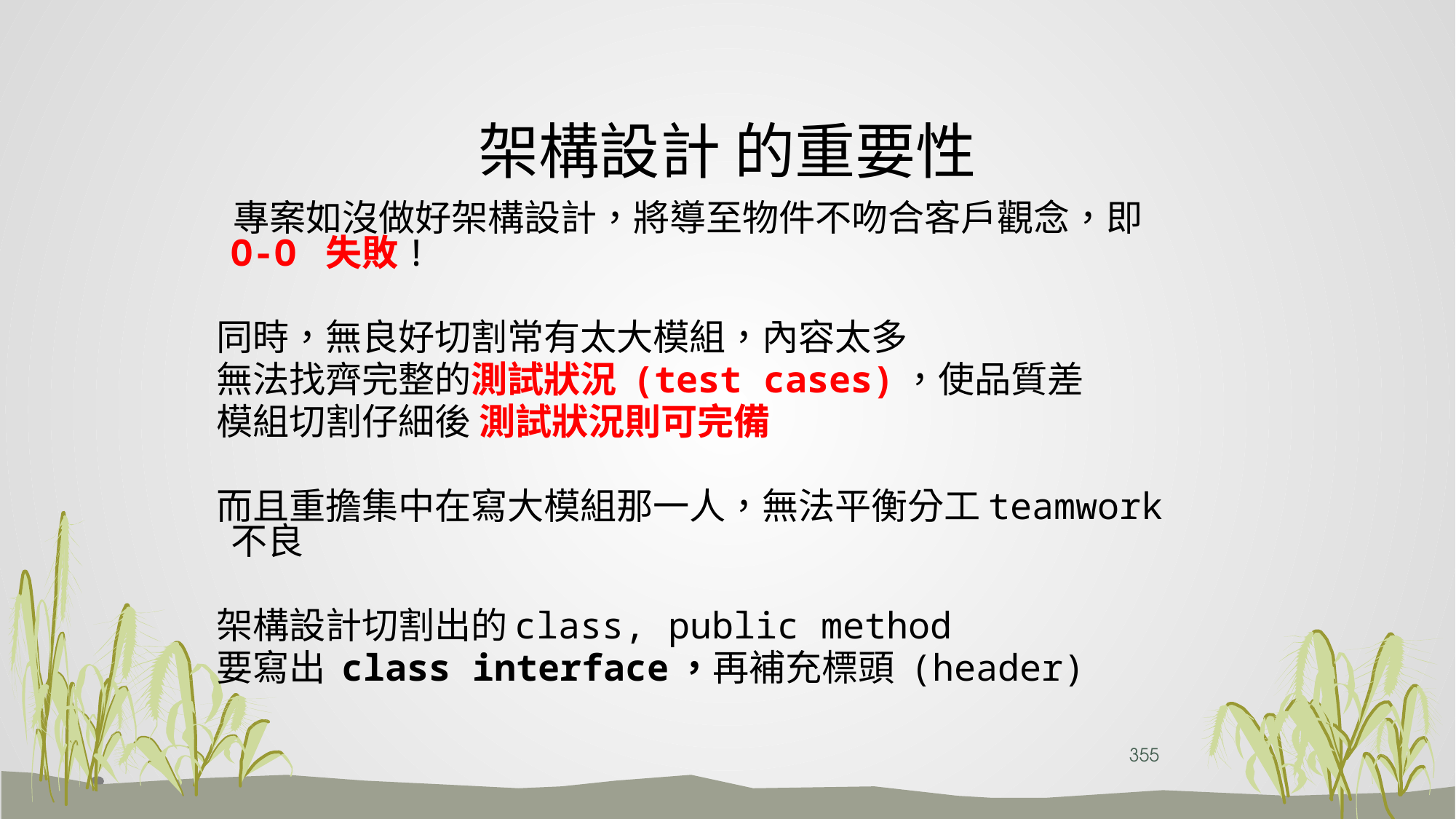

# 架構設計 的重要性
    專案如沒做好架構設計，將導至物件不吻合客戶觀念，即 O-O 失敗!

  同時，無良好切割常有太大模組，內容太多
  無法找齊完整的測試狀況 (test cases)，使品質差
  模組切割仔細後 測試狀況則可完備

  而且重擔集中在寫大模組那一人，無法平衡分工teamwork 不良

  架構設計切割出的class, public method
  要寫出 class interface，再補充標頭 (header)

355